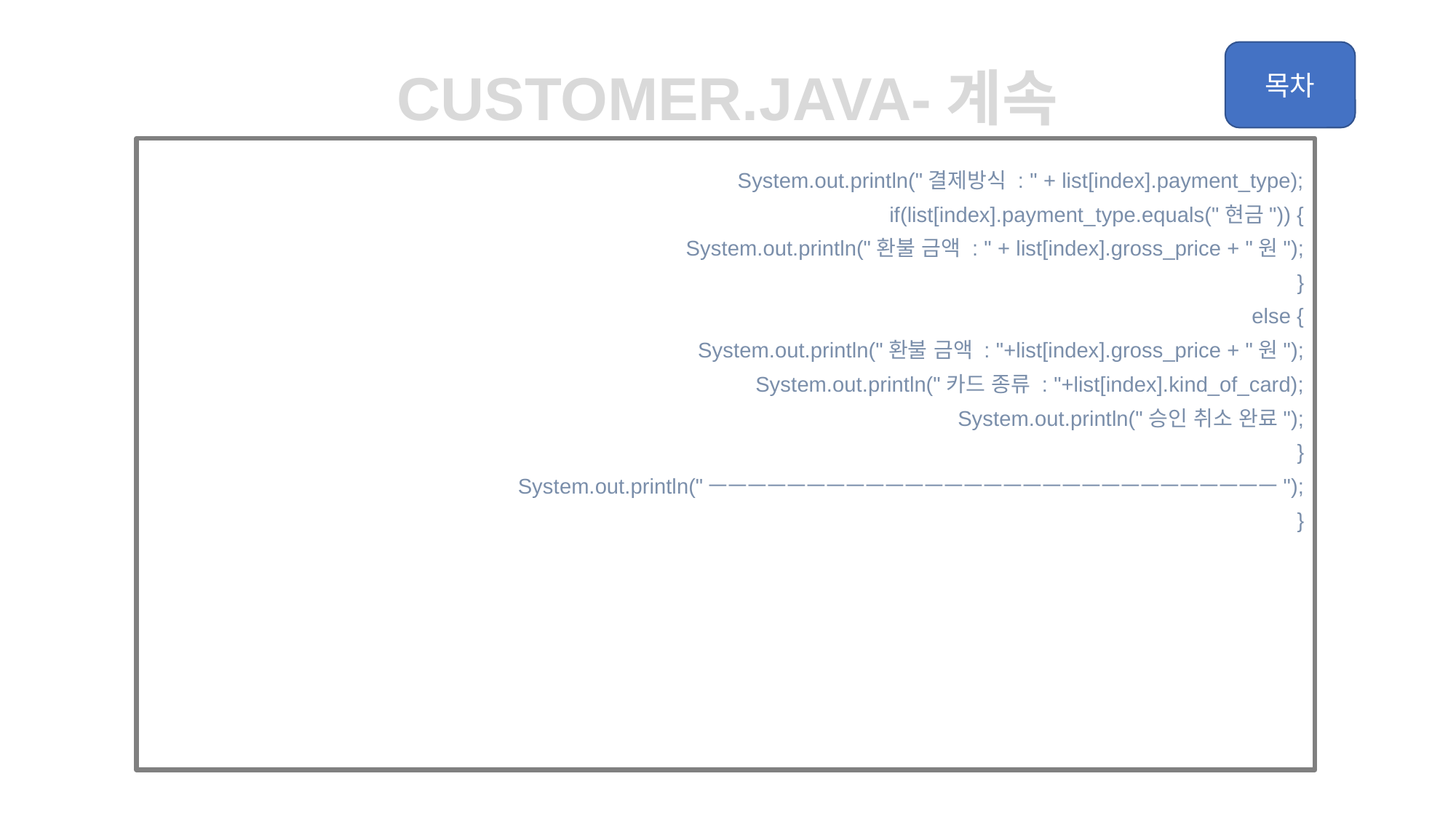

Customer.java-계속

System.out.println("결제방식 : " + list[index].payment_type);
		if(list[index].payment_type.equals("현금")) {
			System.out.println("환불 금액 : " + list[index].gross_price + "원");
		}
		else {
			System.out.println("환불 금액 : "+list[index].gross_price + "원");
			System.out.println("카드 종류 : "+list[index].kind_of_card);
			System.out.println("승인 취소 완료");
		}
		System.out.println("ㅡㅡㅡㅡㅡㅡㅡㅡㅡㅡㅡㅡㅡㅡㅡㅡㅡㅡㅡㅡㅡㅡㅡㅡㅡㅡㅡㅡㅡ");
	}